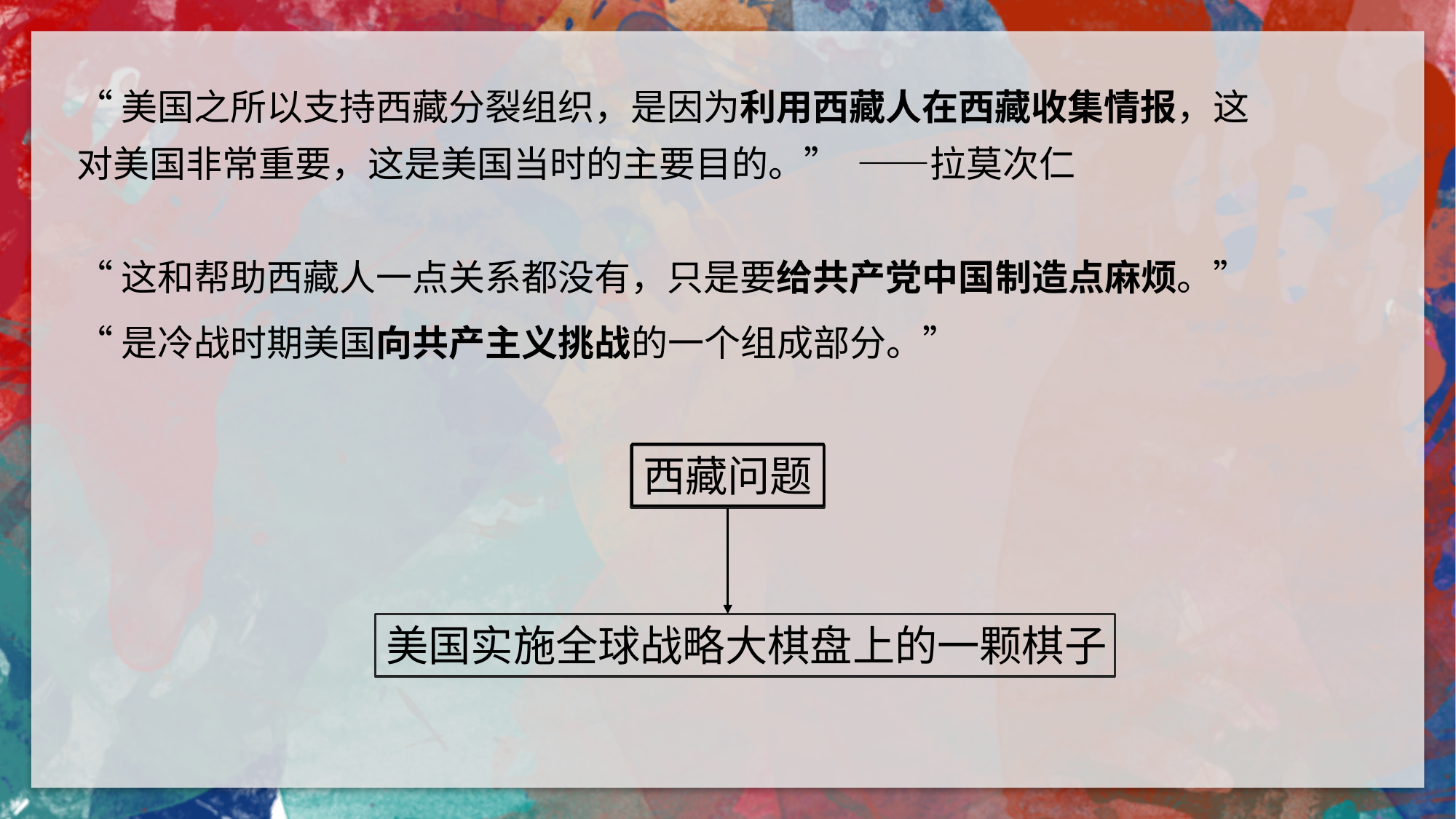

“美国之所以支持西藏分裂组织，是因为利用西藏人在西藏收集情报，这对美国非常重要，这是美国当时的主要目的。”  ——拉莫次仁

“这和帮助西藏人一点关系都没有，只是要给共产党中国制造点麻烦。”
“是冷战时期美国向共产主义挑战的一个组成部分。”

西藏问题

美国实施全球战略大棋盘上的一颗棋子